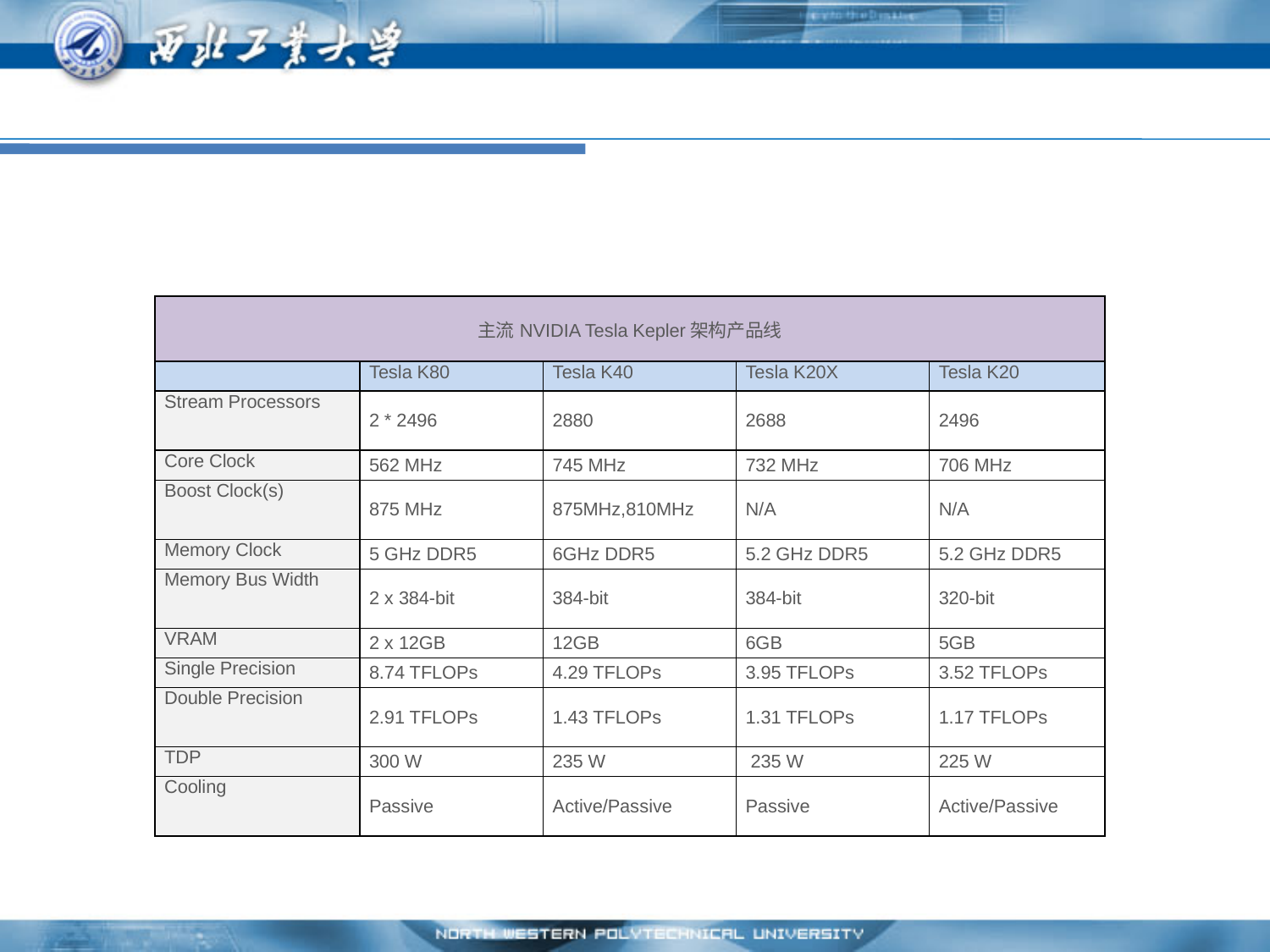

#
| 主流NVIDIA Tesla Kepler架构产品线 |  |  |  |  |
| --- | --- | --- | --- | --- |
|  | Tesla K80 | Tesla K40 | Tesla K20X | Tesla K20 |
| Stream Processors | 2 \* 2496 | 2880 | 2688 | 2496 |
| Core Clock | 562 MHz | 745 MHz | 732 MHz | 706 MHz |
| Boost Clock(s) | 875 MHz | 875MHz,810MHz | N/A | N/A |
| Memory Clock | 5 GHz DDR5 | 6GHz DDR5 | 5.2 GHz DDR5 | 5.2 GHz DDR5 |
| Memory Bus Width | 2 x 384-bit | 384-bit | 384-bit | 320-bit |
| VRAM | 2 x 12GB | 12GB | 6GB | 5GB |
| Single Precision | 8.74 TFLOPs | 4.29 TFLOPs | 3.95 TFLOPs | 3.52 TFLOPs |
| Double Precision | 2.91 TFLOPs | 1.43 TFLOPs | 1.31 TFLOPs | 1.17 TFLOPs |
| TDP | 300 W | 235 W | 235 W | 225 W |
| Cooling | Passive | Active/Passive | Passive | Active/Passive |